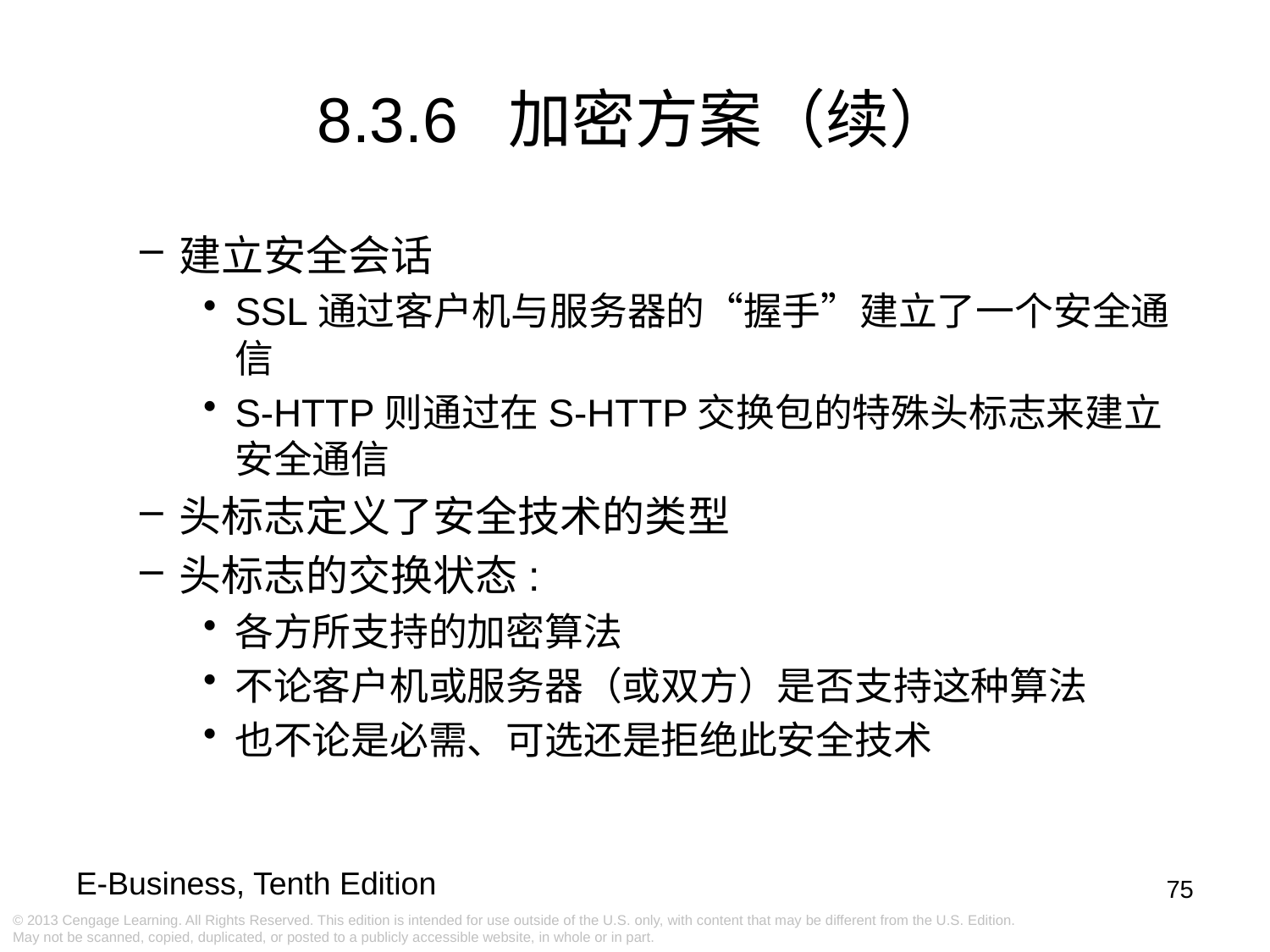

8.3.6  加密方案（续）
建立安全会话
SSL通过客户机与服务器的“握手”建立了一个安全通信
S-HTTP则通过在S-HTTP交换包的特殊头标志来建立安全通信
头标志定义了安全技术的类型
头标志的交换状态:
各方所支持的加密算法
不论客户机或服务器（或双方）是否支持这种算法
也不论是必需、可选还是拒绝此安全技术
75